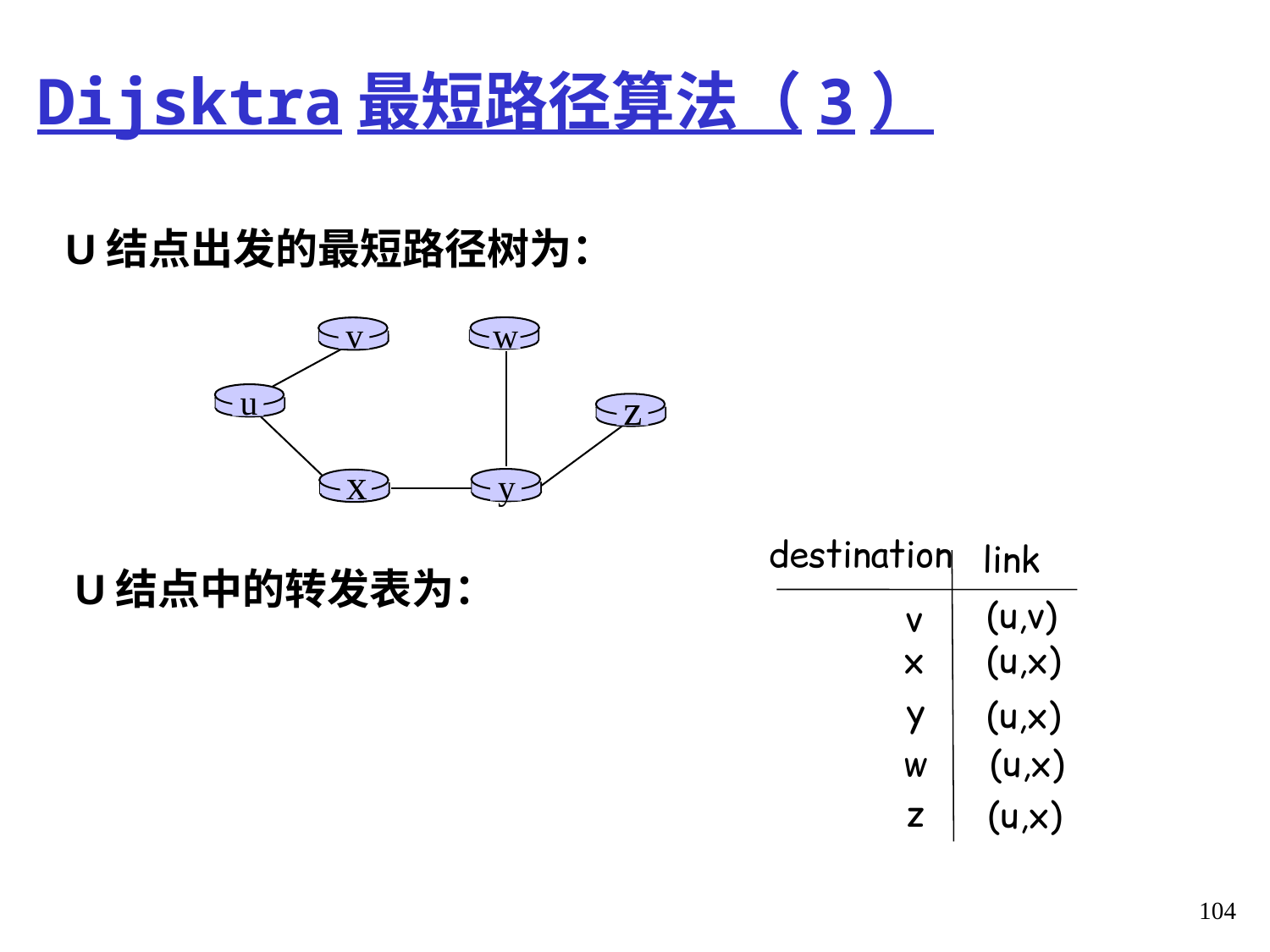

# Dijsktra最短路径算法（3）
U结点出发的最短路径树为：
v

w

u

z

x

y

destination
link

(u,v)

v
(u,x)
x
y
(u,x)
(u,x)
w
z
(u,x)
U结点中的转发表为：
104